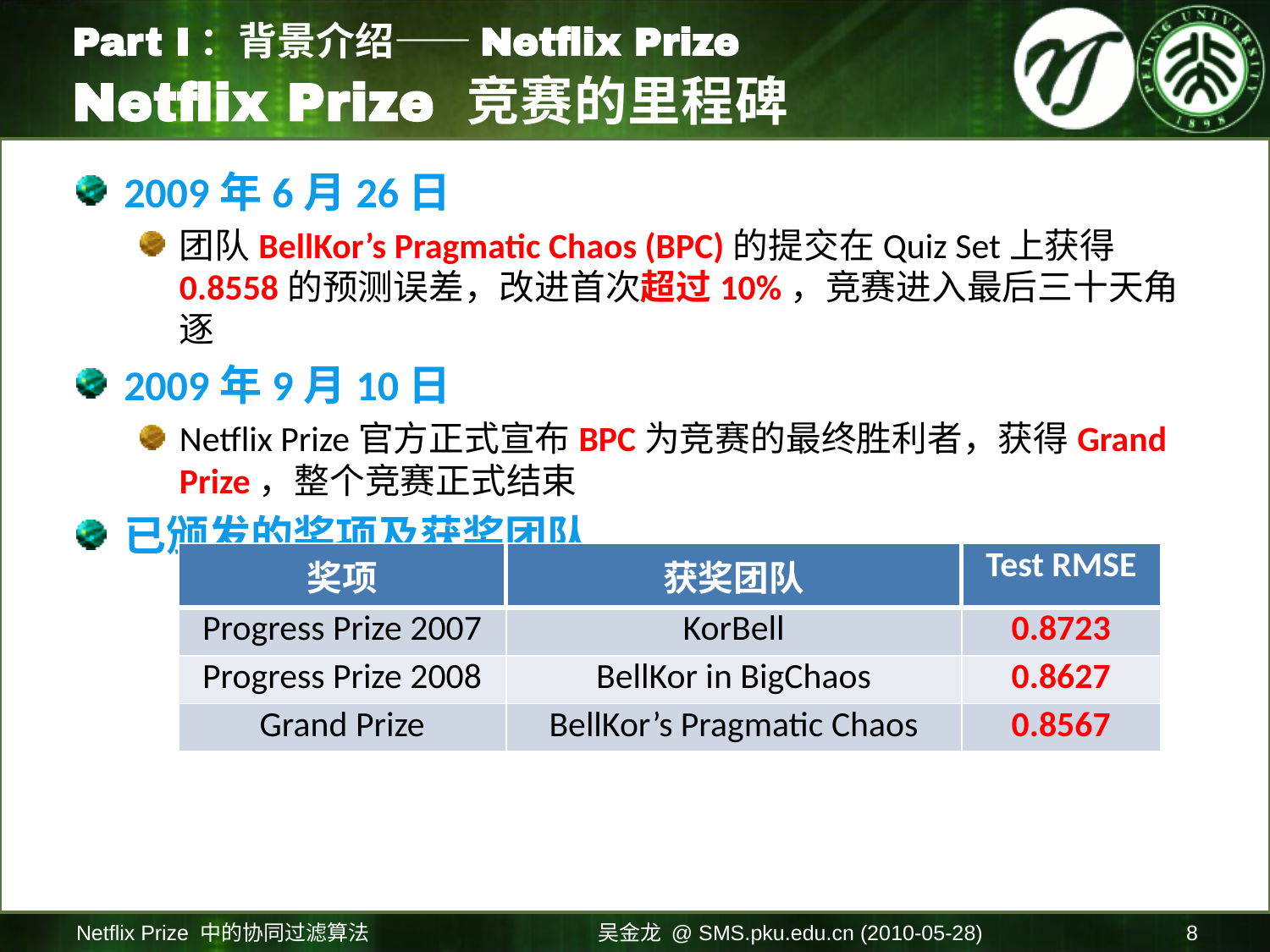

Part I：背景介绍——Netflix Prize
# Netflix Prize 竞赛的里程碑
2009年6月26日
团队BellKor’s Pragmatic Chaos (BPC)的提交在Quiz Set上获得0.8558的预测误差，改进首次超过10%，竞赛进入最后三十天角逐
2009年9月10日
Netflix Prize官方正式宣布BPC为竞赛的最终胜利者，获得Grand Prize，整个竞赛正式结束
已颁发的奖项及获奖团队
| 奖项 | 获奖团队 | Test RMSE |
| --- | --- | --- |
| Progress Prize 2007 | KorBell | 0.8723 |
| Progress Prize 2008 | BellKor in BigChaos | 0.8627 |
| Grand Prize | BellKor’s Pragmatic Chaos | 0.8567 |
Netflix Prize 中的协同过滤算法
吴金龙 @ SMS.pku.edu.cn (2010-05-28)
8